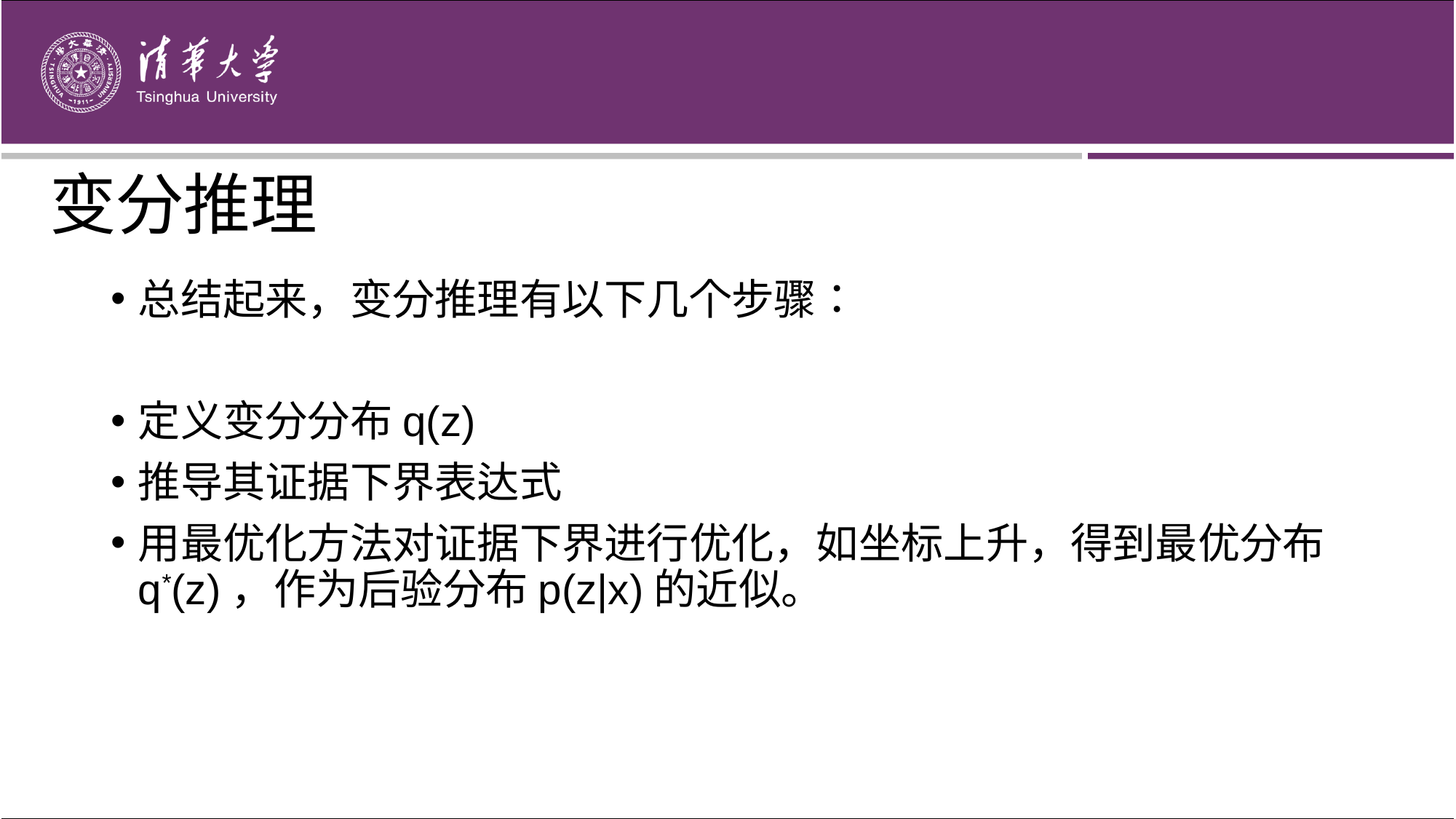

# 变分推理
总结起来，变分推理有以下几个步骤：

定义变分分布q(z)
推导其证据下界表达式
用最优化方法对证据下界进行优化，如坐标上升，得到最优分布q*(z)，作为后验分布p(z|x)的近似。